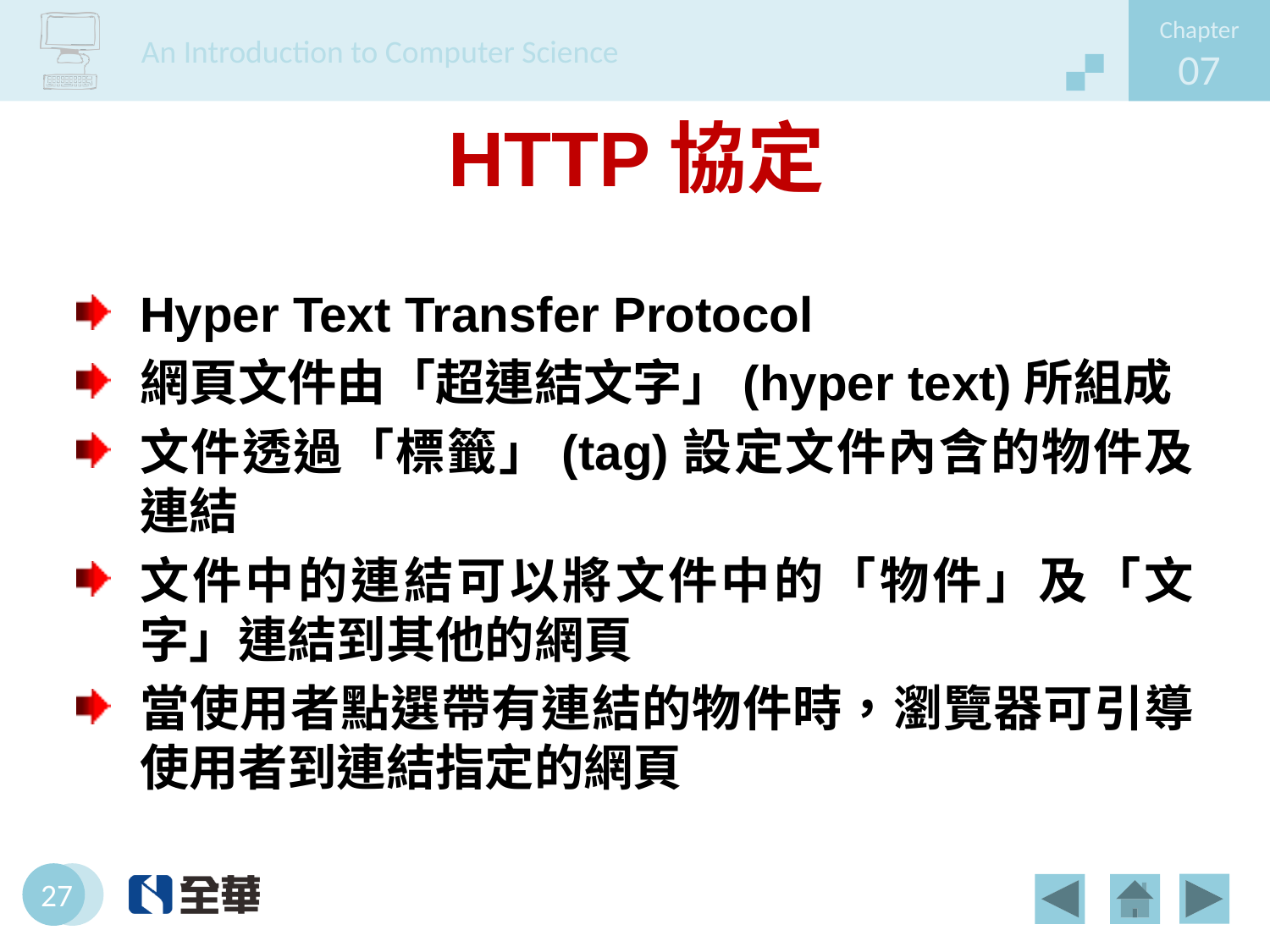

# HTTP協定
Hyper Text Transfer Protocol
網頁文件由「超連結文字」(hyper text)所組成
文件透過「標籤」(tag)設定文件內含的物件及連結
文件中的連結可以將文件中的「物件」及「文字」連結到其他的網頁
當使用者點選帶有連結的物件時，瀏覽器可引導使用者到連結指定的網頁